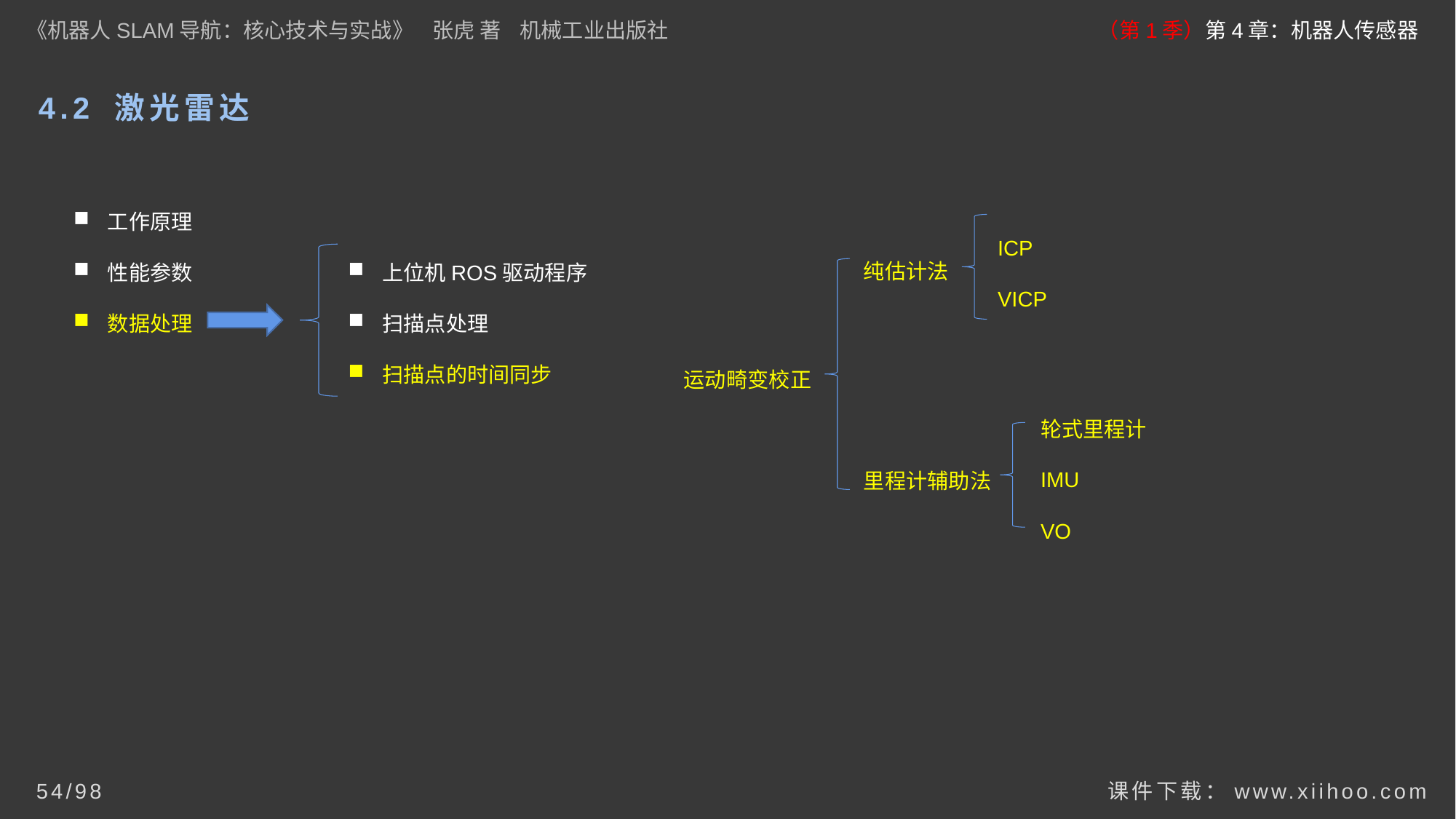

《机器人SLAM导航：核心技术与实战》    张虎 著    机械工业出版社
（第1季）第4章：机器人传感器
# 4.2 激光雷达
工作原理
性能参数
数据处理
ICP
VICP

纯估计法
上位机ROS驱动程序
扫描点处理
扫描点的时间同步

运动畸变校正
轮式里程计
IMU
VO

里程计辅助法
课件下载：www.xiihoo.com
54/98